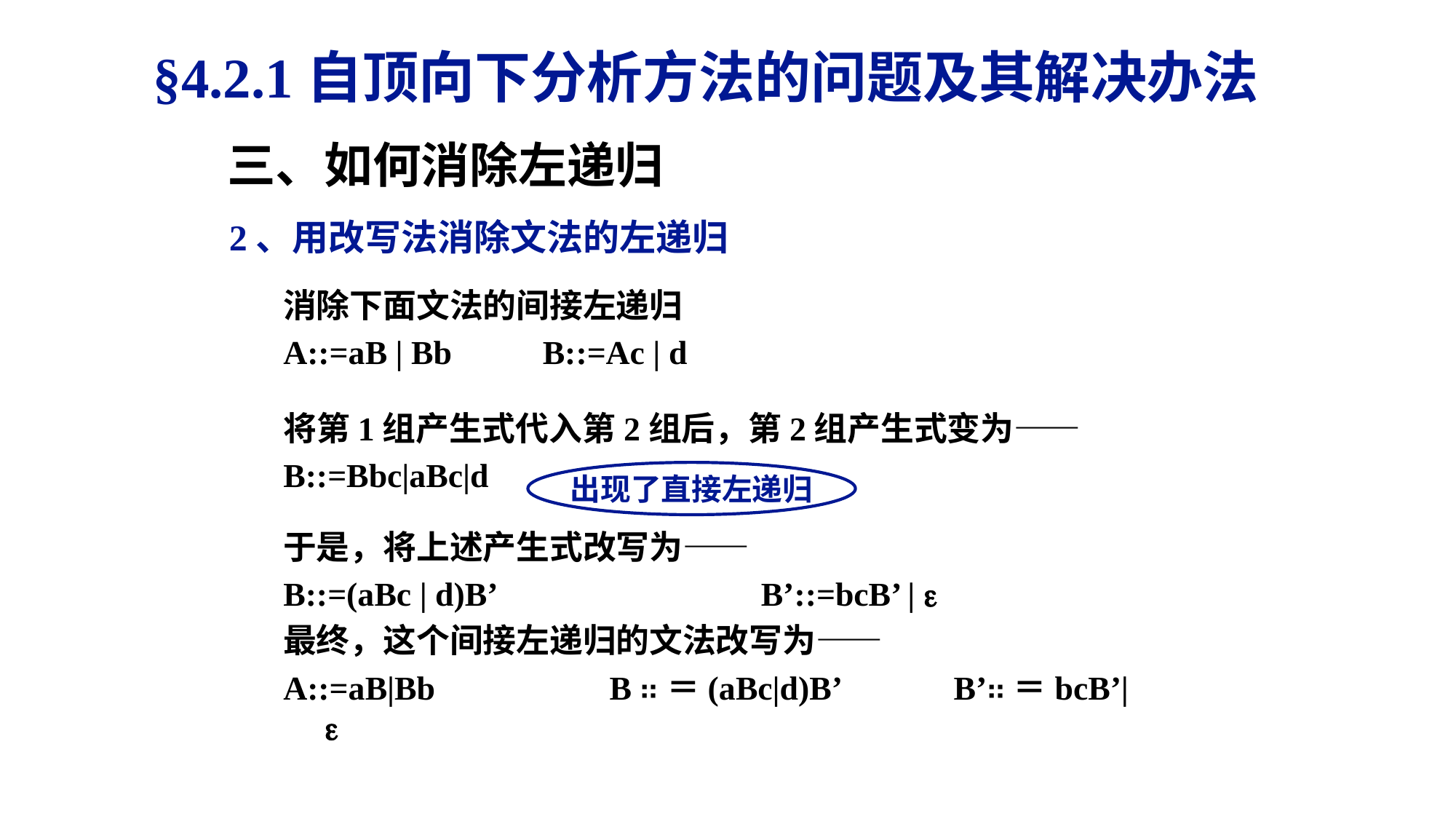

§4.2.1自顶向下分析方法的问题及其解决办法
三、如何消除左递归
2、用改写法消除文法的左递归
消除下面文法的间接左递归
A::=aB | Bb     	B::=Ac | d

将第1组产生式代入第2组后，第2组产生式变为——
B::=Bbc|aBc|d

于是，将上述产生式改写为——
B::=(aBc | d)B’         		B’::=bcB’ | ε
最终，这个间接左递归的文法改写为——
A::=aB|Bb	        B ∷＝(aBc|d)B’	          B’∷＝bcB’|ε
出现了直接左递归